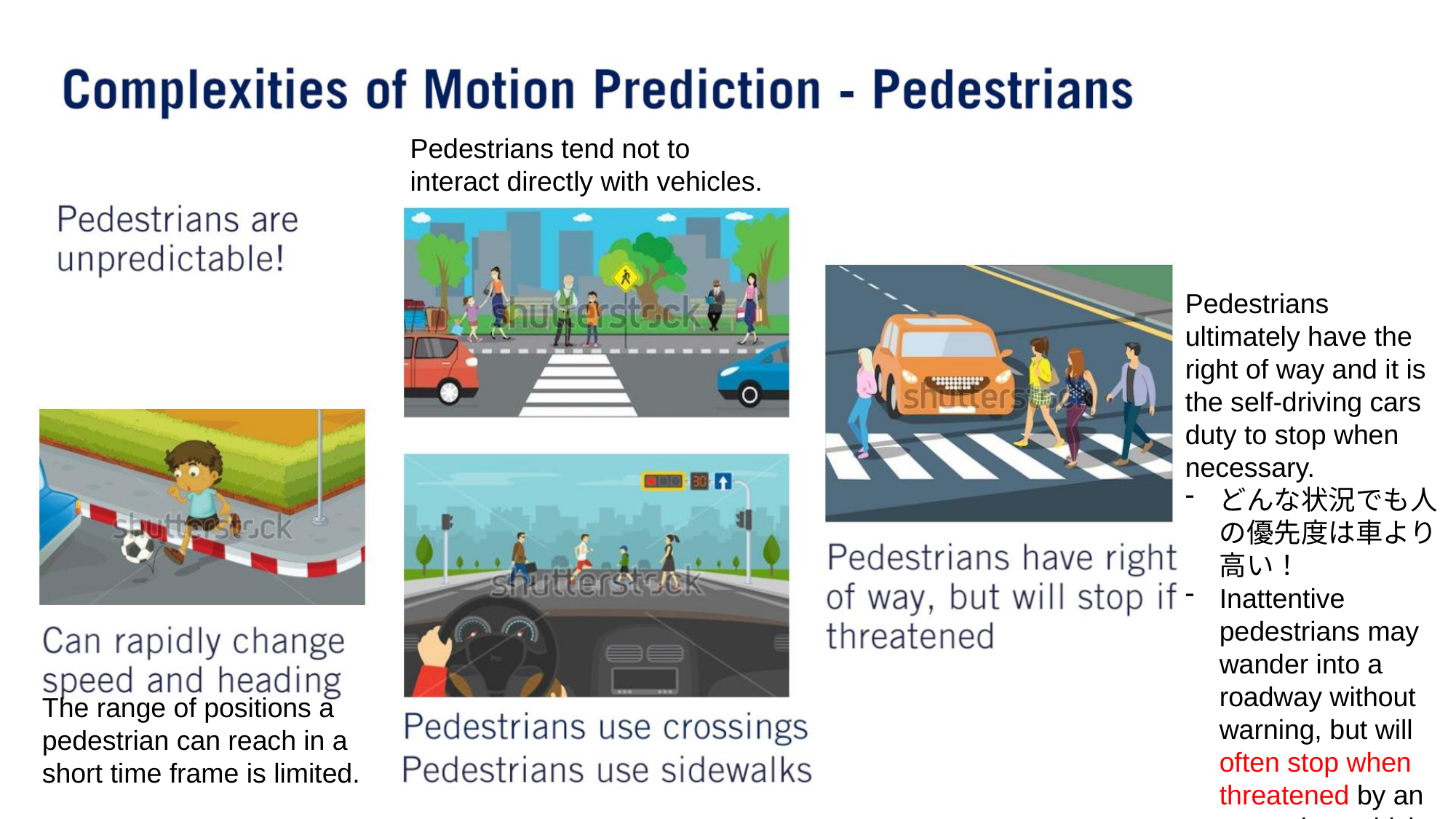

Pedestrians tend not to interact directly with vehicles.
Pedestrians ultimately have the right of way and it is the self-driving cars duty to stop when necessary.
どんな状況でも⼈の優先度は⾞より⾼い！
Inattentive pedestrians may wander into a roadway without warning, but will often stop when threatened by an oncoming vehicle.
The range of positions a pedestrian can reach in a short time frame is limited.